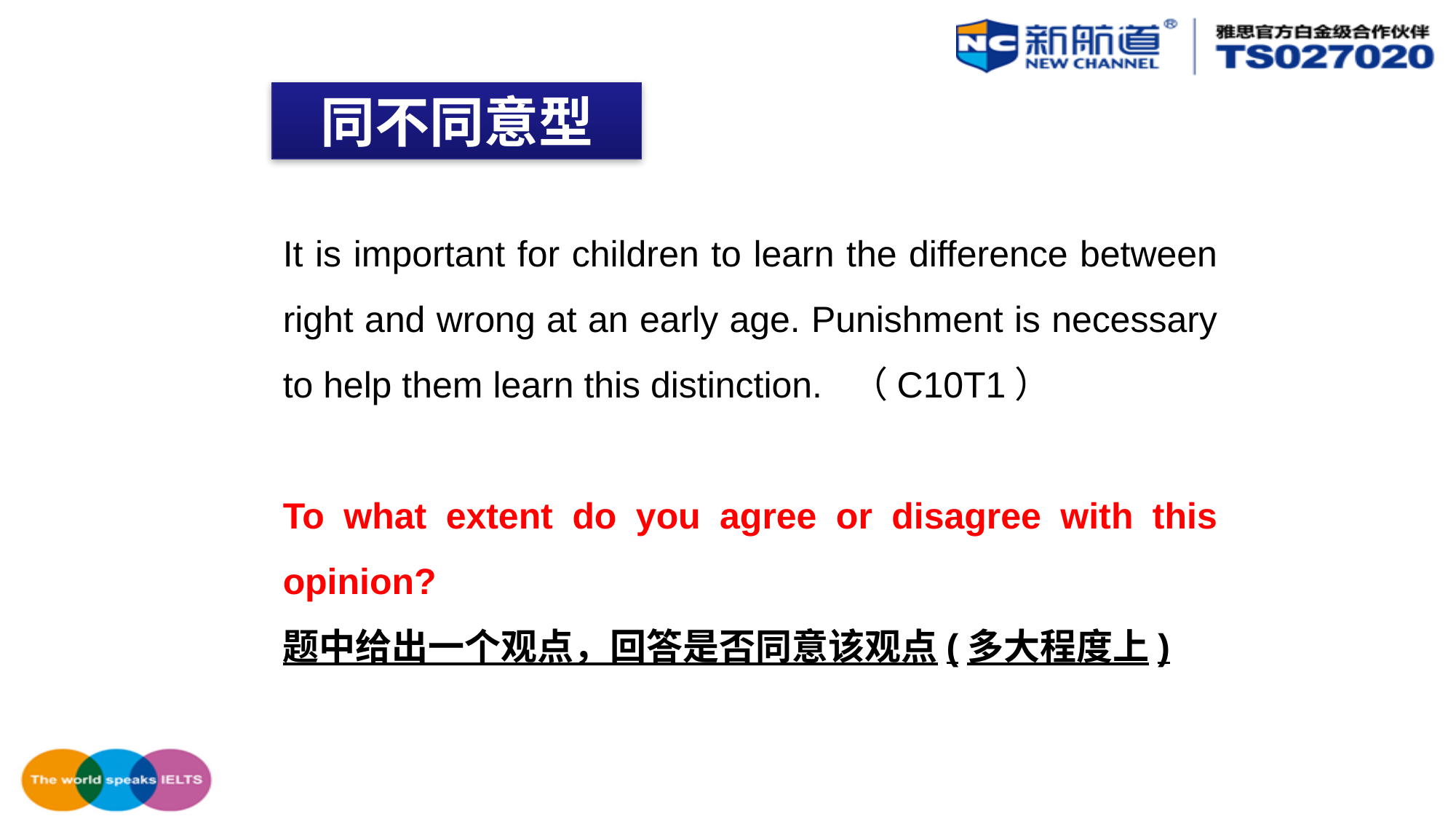

同不同意型
It is important for children to learn the difference between right and wrong at an early age. Punishment is necessary to help them learn this distinction.  （C10T1）

To what extent do you agree or disagree with this opinion?
题中给出一个观点，回答是否同意该观点(多大程度上)